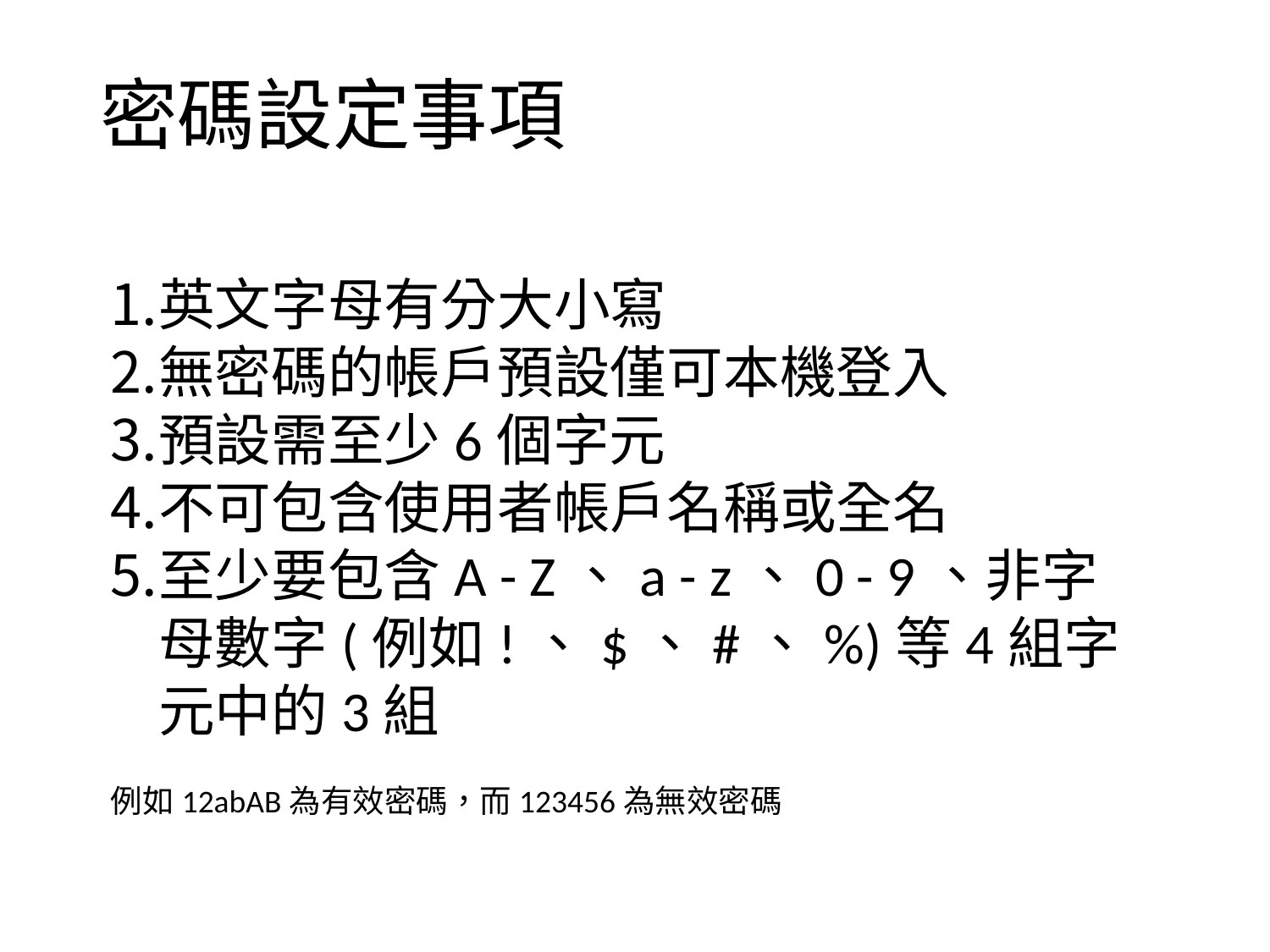

# 密碼設定事項
英文字母有分大小寫
無密碼的帳戶預設僅可本機登入
預設需至少6個字元
不可包含使用者帳戶名稱或全名
至少要包含A - Z、a - z、0 - 9、非字母數字(例如!、$、#、%)等4組字元中的3組

例如12abAB為有效密碼，而123456為無效密碼